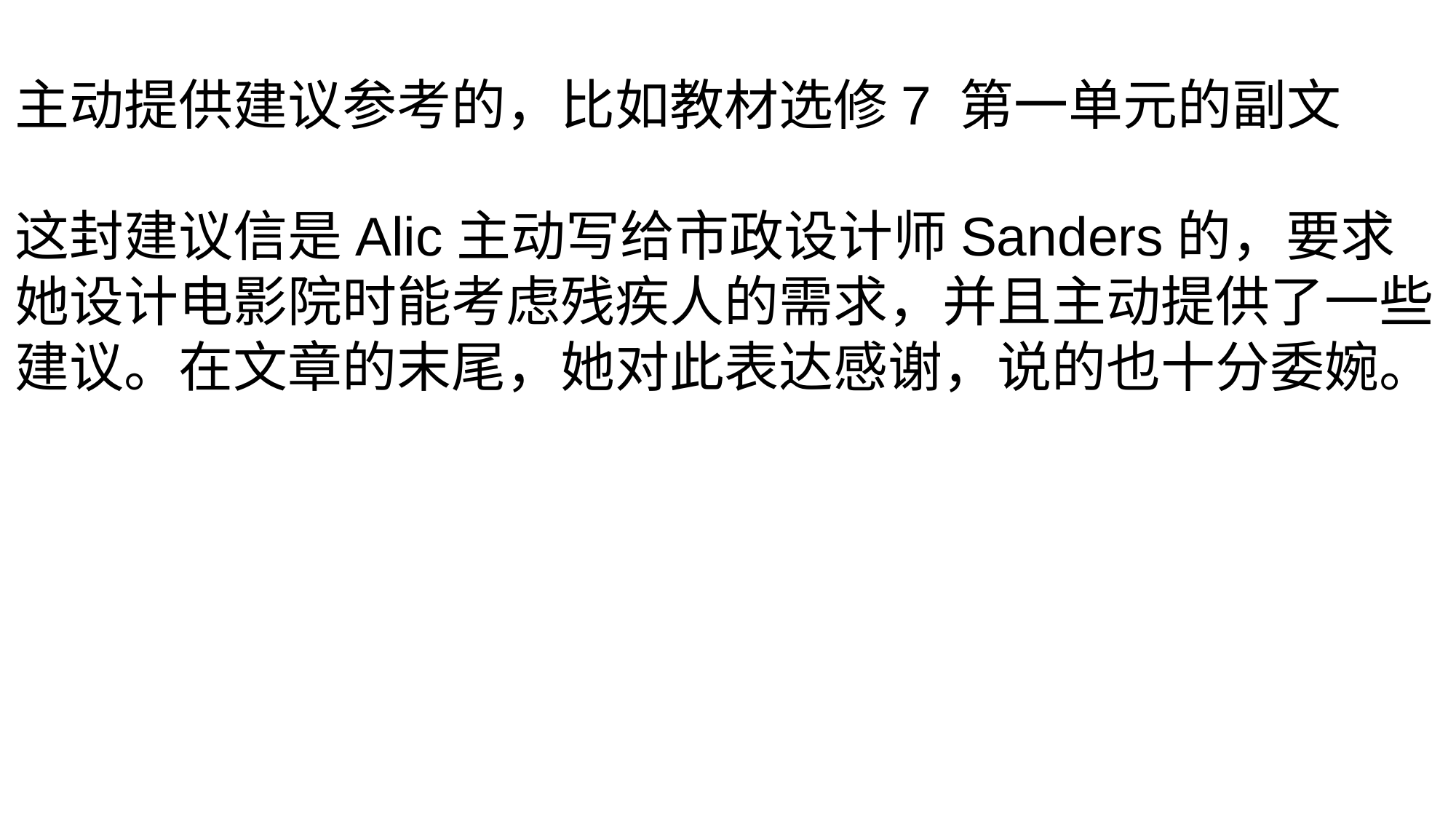

主动提供建议参考的，比如教材选修7 第一单元的副文

这封建议信是Alic主动写给市政设计师Sanders的，要求她设计电影院时能考虑残疾人的需求，并且主动提供了一些建议。在文章的末尾，她对此表达感谢，说的也十分委婉。